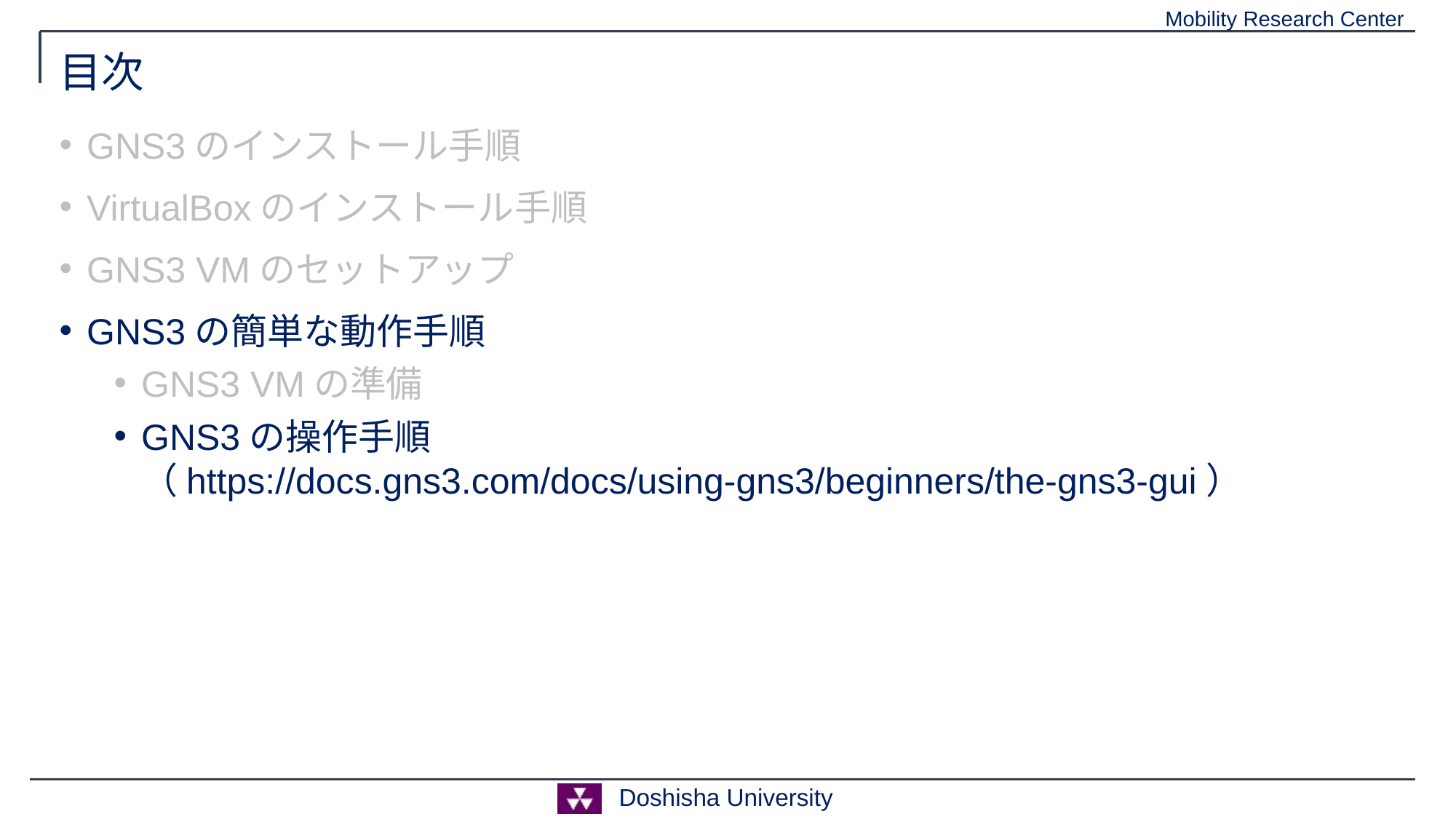

# 目次
GNS3のインストール手順
VirtualBoxのインストール手順
GNS3 VMのセットアップ
GNS3の簡単な動作手順
GNS3 VMの準備
GNS3の操作手順
（https://docs.gns3.com/docs/using-gns3/beginners/the-gns3-gui）